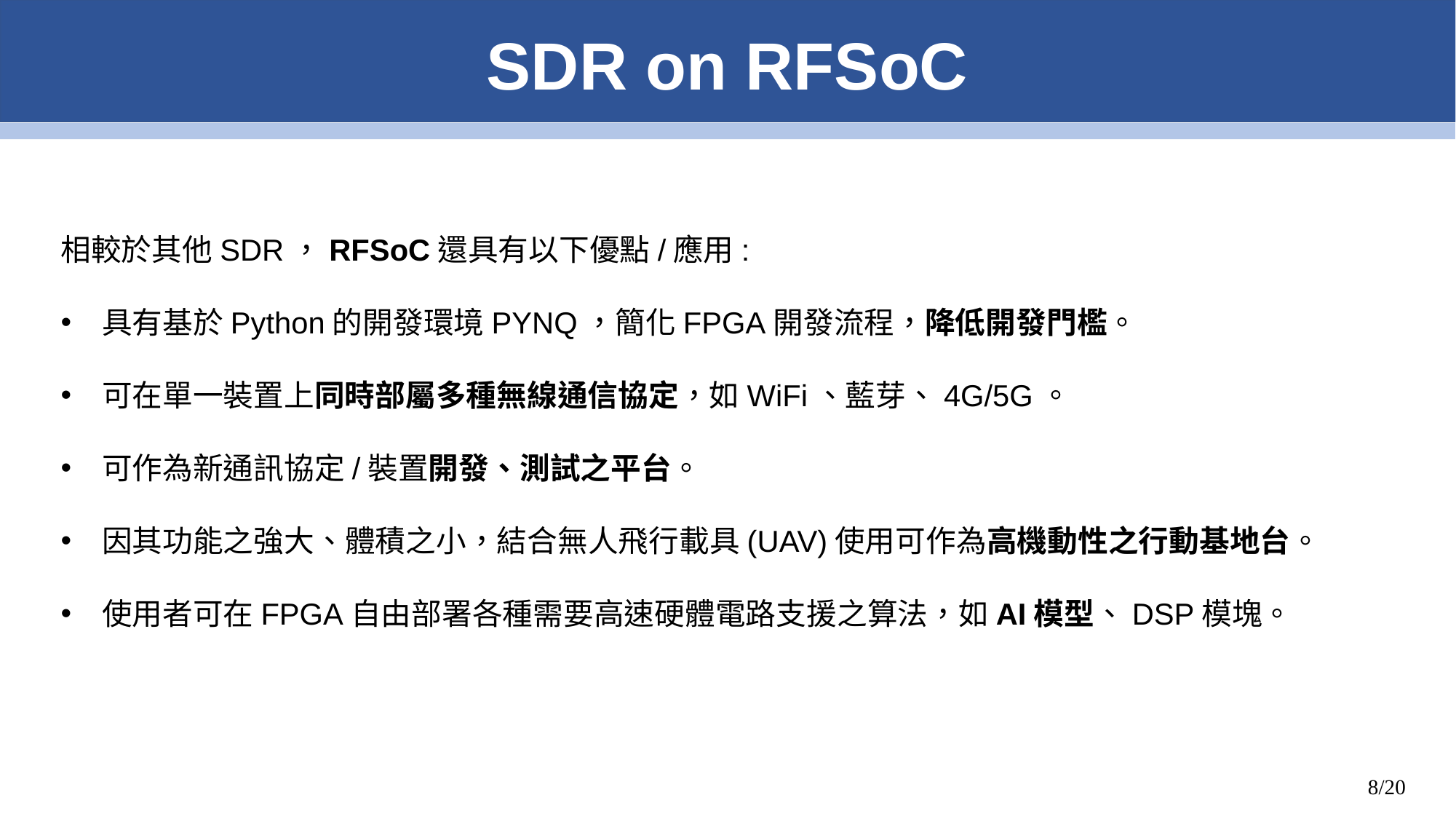

SDR on RFSoC
相較於其他SDR，RFSoC還具有以下優點/應用:
具有基於Python的開發環境PYNQ，簡化FPGA開發流程，降低開發門檻。
可在單一裝置上同時部屬多種無線通信協定，如WiFi、藍芽、4G/5G。
可作為新通訊協定/裝置開發、測試之平台。
因其功能之強大、體積之小，結合無人飛行載具(UAV)使用可作為高機動性之行動基地台。
使用者可在FPGA自由部署各種需要高速硬體電路支援之算法，如AI模型、DSP模塊。